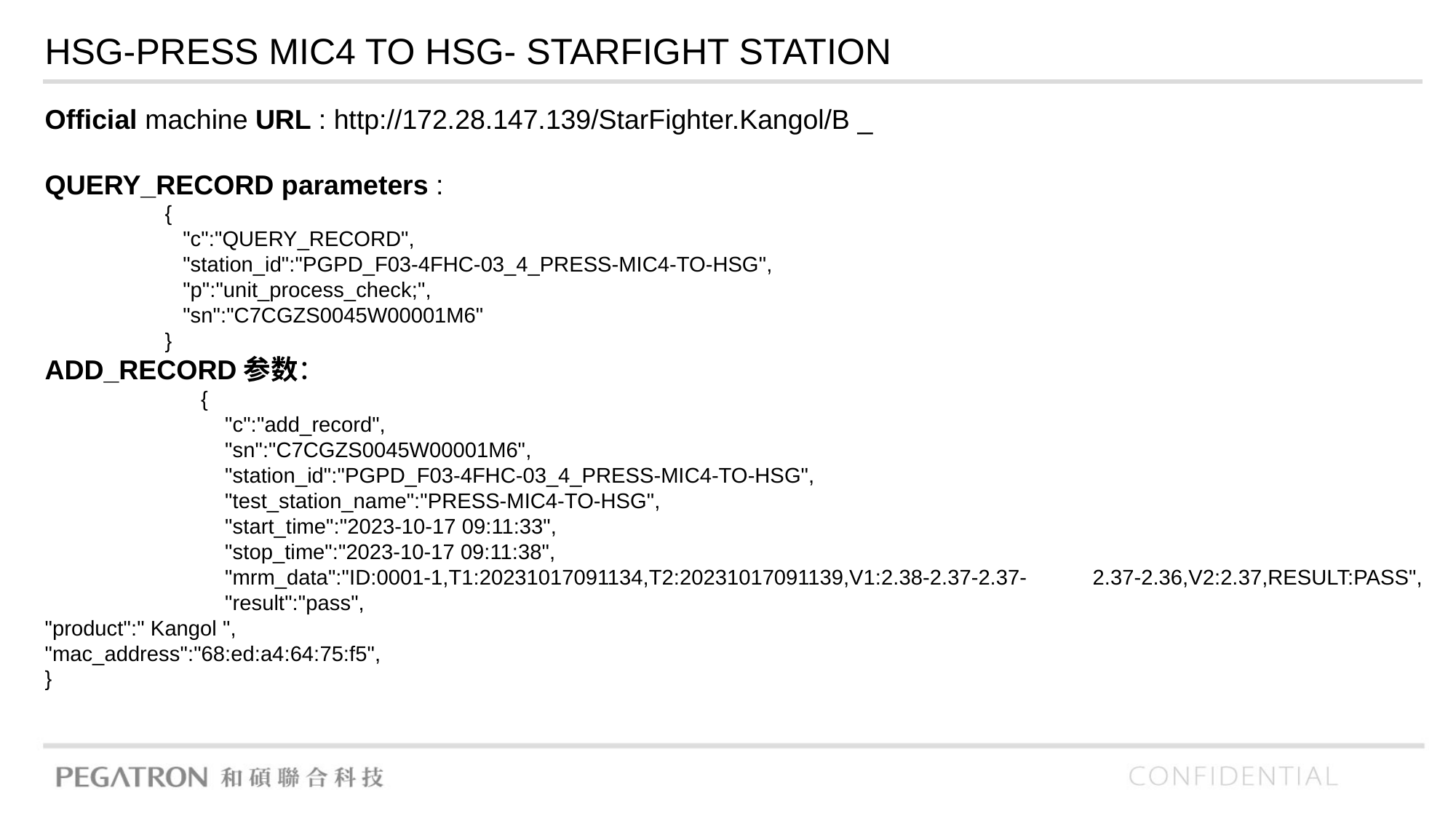

HSG-PRESS MIC4 TO HSG- STARFIGHT STATION
Official machine URL : http://172.28.147.139/StarFighter.Kangol/B _

QUERY_RECORD parameters :
                    {
                       "c":"QUERY_RECORD",
                       "station_id":"PGPD_F03-4FHC-03_4_PRESS-MIC4-TO-HSG",
                       "p":"unit_process_check;",
                       "sn":"C7CGZS0045W00001M6"
                    }
ADD_RECORD参数：
                          {
                              "c":"add_record",
                              "sn":"C7CGZS0045W00001M6",
                              "station_id":"PGPD_F03-4FHC-03_4_PRESS-MIC4-TO-HSG",
                              "test_station_name":"PRESS-MIC4-TO-HSG",
                              "start_time":"2023-10-17 09:11:33",
                              "stop_time":"2023-10-17 09:11:38",
                              "mrm_data":"ID:0001-1,T1:20231017091134,T2:20231017091139,V1:2.38-2.37-2.37-           2.37-2.36,V2:2.37,RESULT:PASS",
                              "result":"pass",
"product":" Kangol ",
"mac_address":"68:ed:a4:64:75:f5",
}